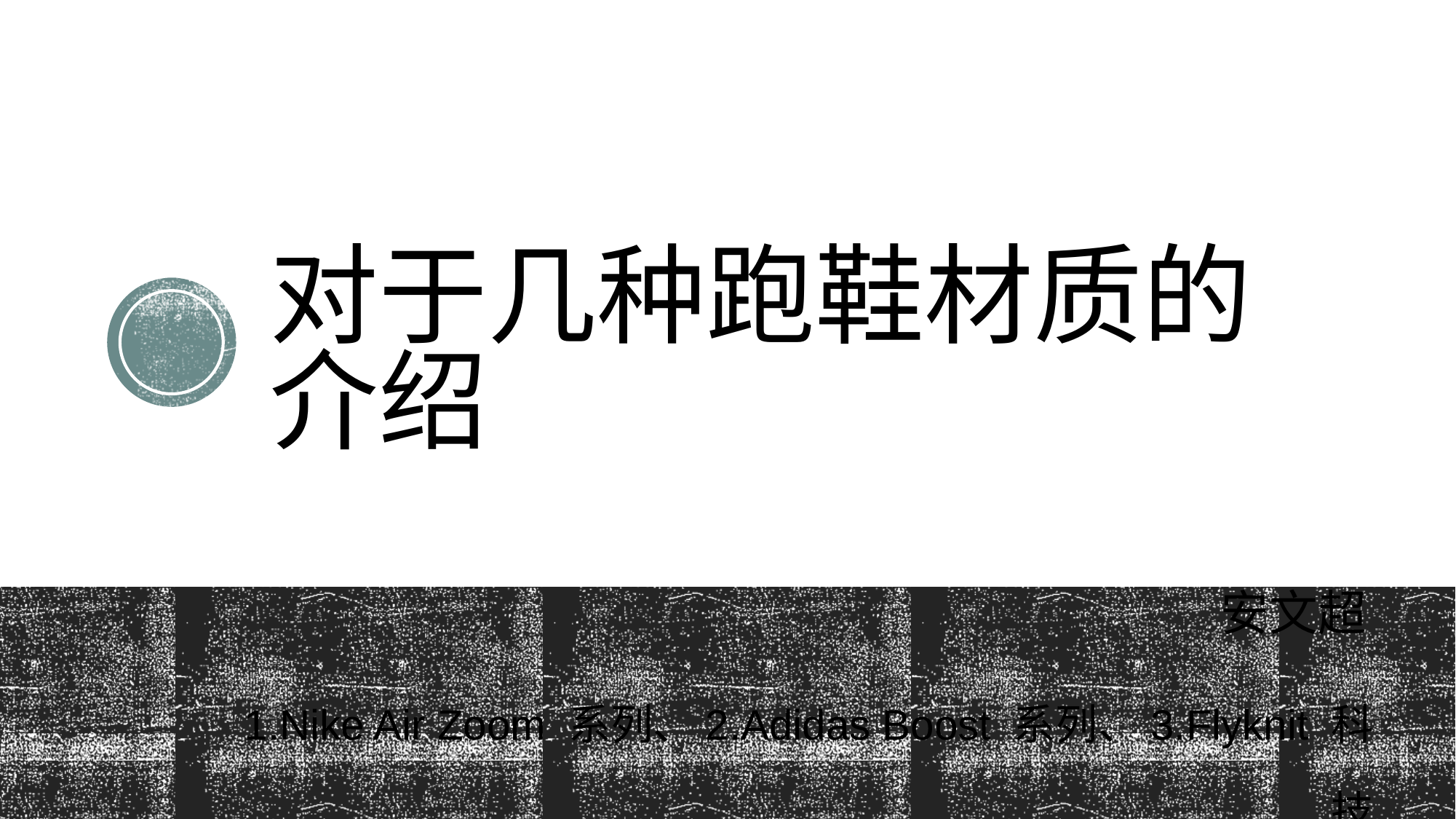

# 对于几种跑鞋材质的介绍
安文超
1.Nike Air Zoom 系列、2.Adidas Boost 系列、3.Flyknit 科技